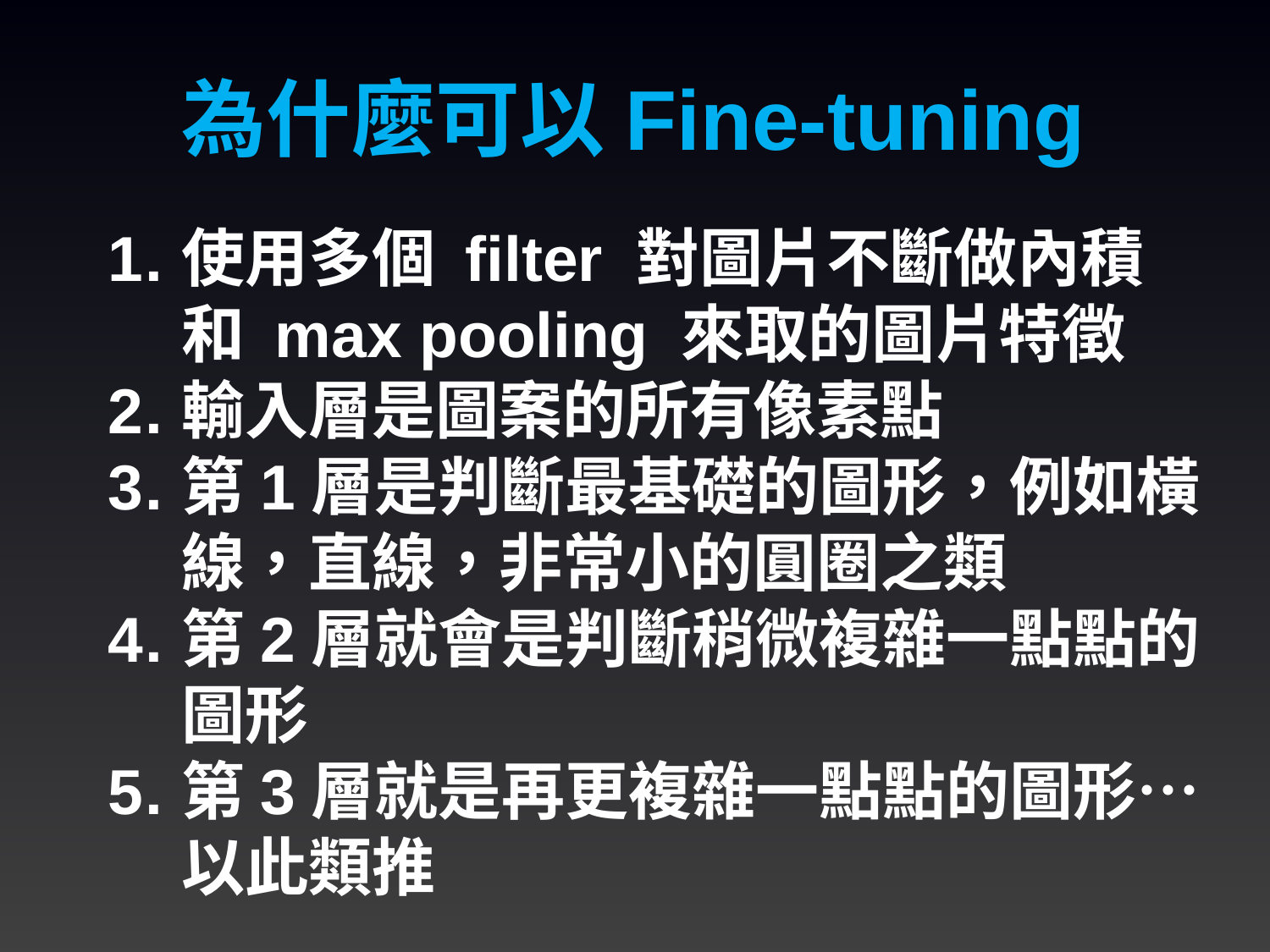

為什麼可以Fine-tuning
使用多個 filter 對圖片不斷做內積和 max pooling 來取的圖片特徵
輸入層是圖案的所有像素點
第1層是判斷最基礎的圖形，例如橫線，直線，非常小的圓圈之類
第2層就會是判斷稍微複雜一點點的圖形
第3層就是再更複雜一點點的圖形…以此類推